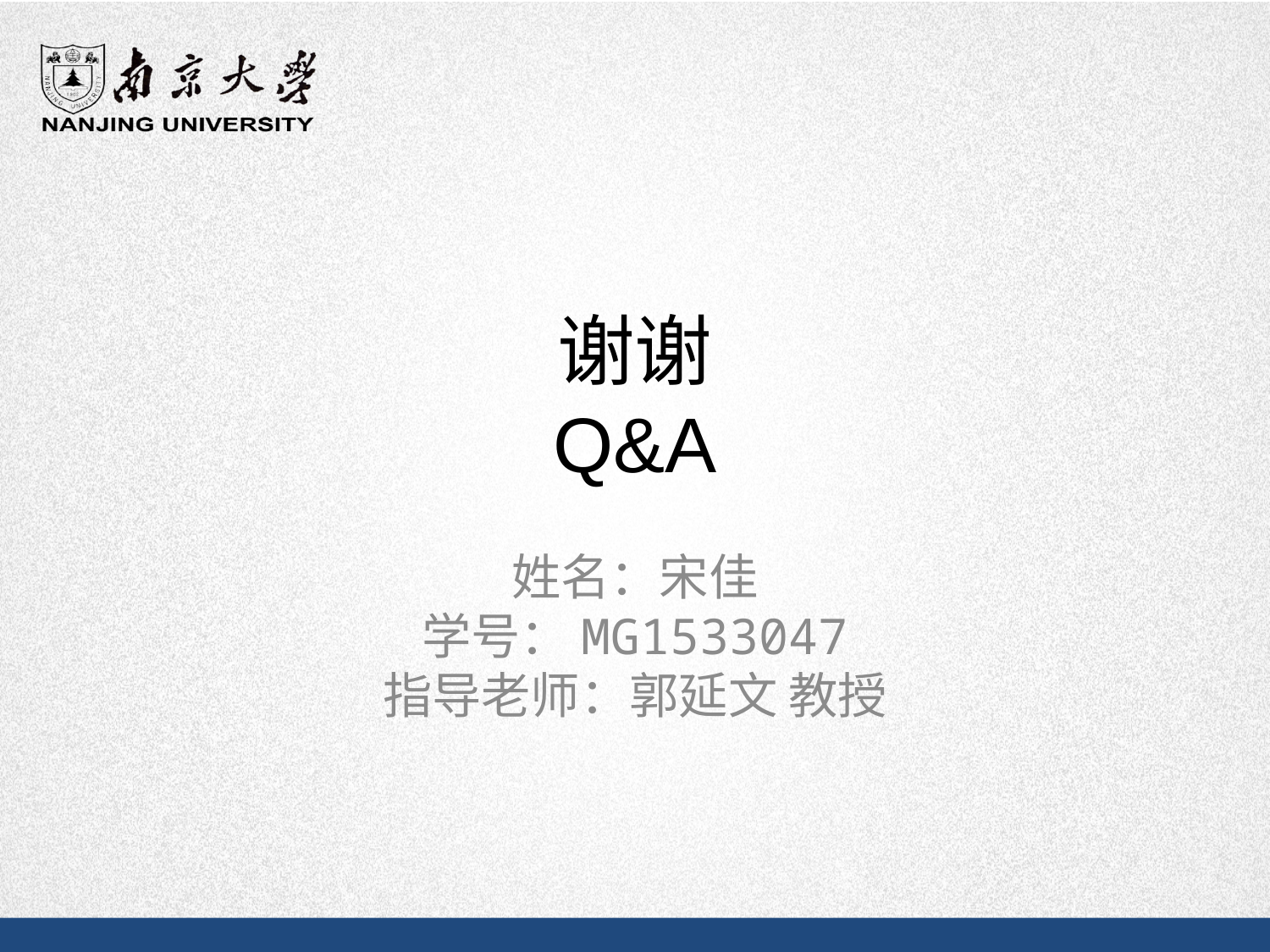

# 谢谢 Q&A
姓名：宋佳
学号：MG1533047
指导老师：郭延文 教授